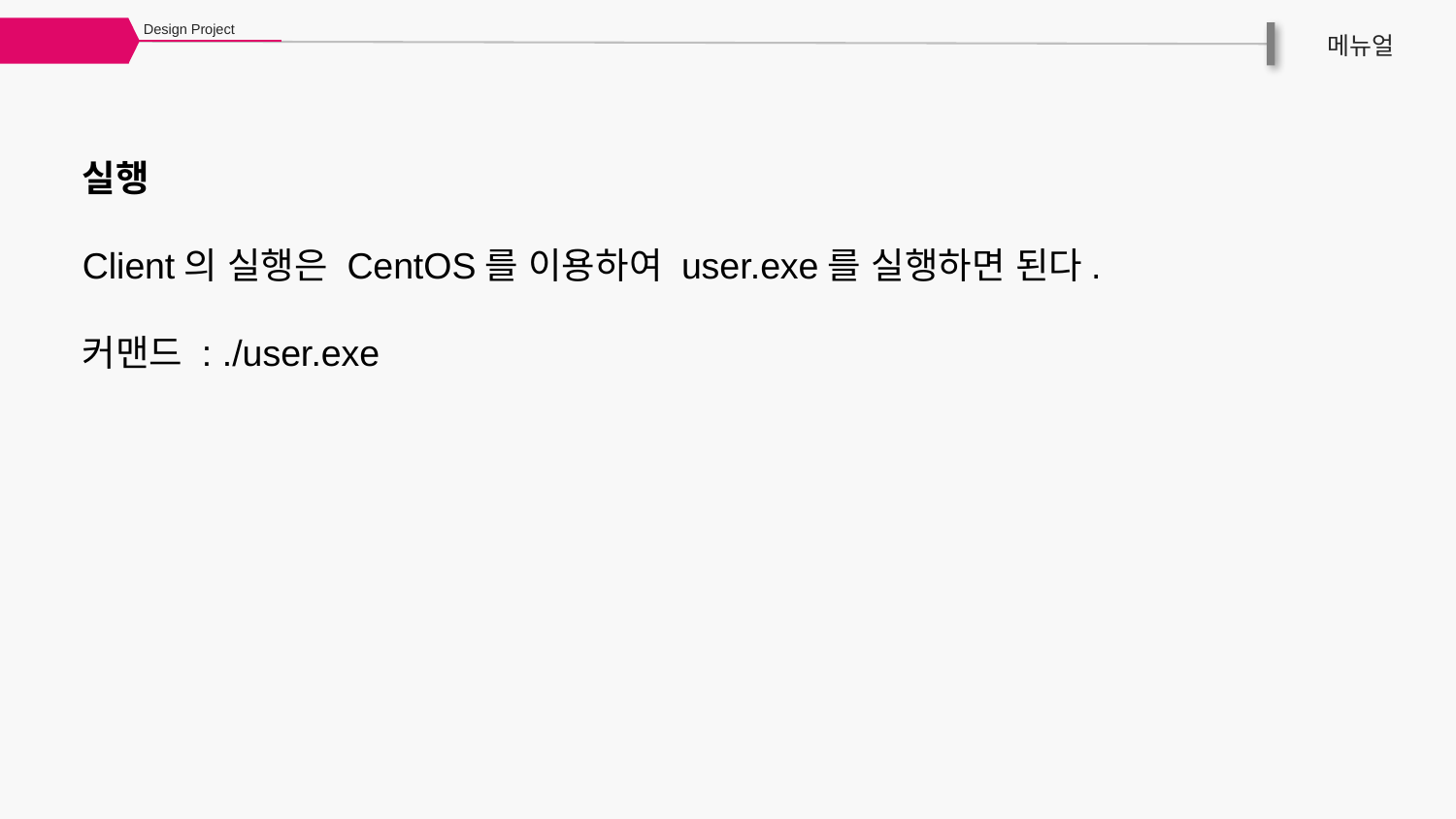

Design Project

메뉴얼

실행

Client의 실행은 CentOS를 이용하여 user.exe를 실행하면 된다.

커맨드 : ./user.exe